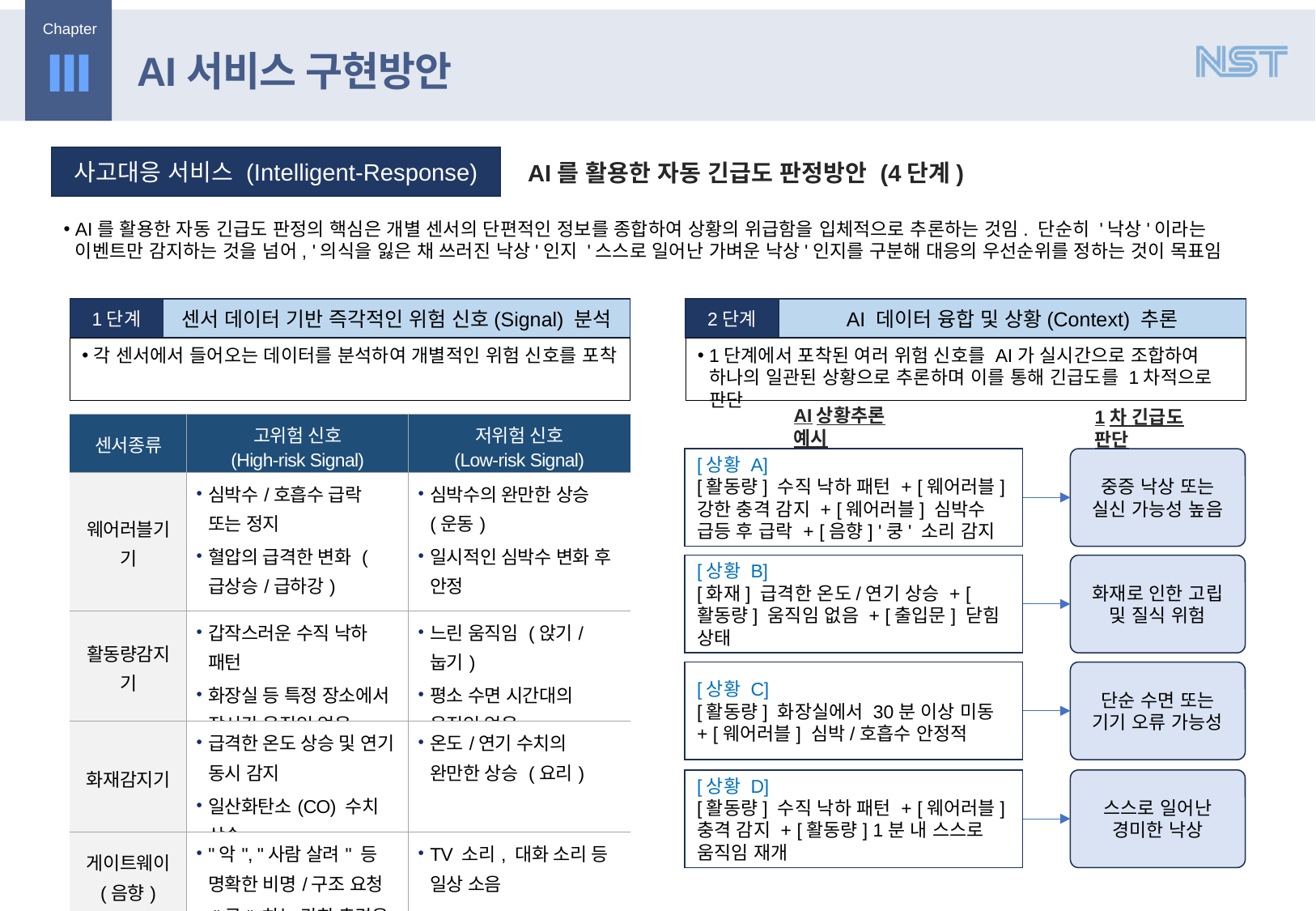

Ⅲ
AI서비스 구현방안
사고대응 서비스 (Intelligent-Response)
AI를 활용한 자동 긴급도 판정방안 (4단계)
AI를 활용한 자동 긴급도 판정의 핵심은 개별 센서의 단편적인 정보를 종합하여 상황의 위급함을 입체적으로 추론하는 것임. 단순히 '낙상'이라는 이벤트만 감지하는 것을 넘어, '의식을 잃은 채 쓰러진 낙상'인지 '스스로 일어난 가벼운 낙상'인지를 구분해 대응의 우선순위를 정하는 것이 목표임
1단계
센서 데이터 기반 즉각적인 위험 신호(Signal) 분석
2단계
AI 데이터 융합 및 상황(Context) 추론
각 센서에서 들어오는 데이터를 분석하여 개별적인 위험 신호를 포착
1단계에서 포착된 여러 위험 신호를 AI가 실시간으로 조합하여 하나의 일관된 상황으로 추론하며 이를 통해 긴급도를 1차적으로 판단
| 센서종류 | 고위험 신호 (High-risk Signal) | 저위험 신호 (Low-risk Signal) |
| --- | --- | --- |
| 웨어러블기기 | 심박수/호흡수 급락 또는 정지 혈압의 급격한 변화 (급상승/급하강) 강한 충격(G-force) 감지 | 심박수의 완만한 상승 (운동) 일시적인 심박수 변화 후 안정 |
| 활동량감지기 | 갑작스러운 수직 낙하 패턴 화장실 등 특정 장소에서 장시간 움직임 없음 | 느린 움직임 (앉기/눕기) 평소 수면 시간대의 움직임 없음 |
| 화재감지기 | 급격한 온도 상승 및 연기 동시 감지 일산화탄소(CO) 수치 상승 | 온도/연기 수치의 완만한 상승 (요리) |
| 게이트웨이 (음향) | "악", "사람 살려" 등 명확한 비명/구조 요청 "쿵" 하는 강한 충격음 | TV 소리, 대화 소리 등 일상 소음 |
AI상황추론 예시
1차 긴급도 판단
[상황 A]
[활동량] 수직 낙하 패턴 + [웨어러블] 강한 충격 감지 + [웨어러블] 심박수 급등 후 급락 + [음향] '쿵' 소리 감지
중증 낙상 또는 실신 가능성 높음
[상황 B]
[화재] 급격한 온도/연기 상승 + [활동량] 움직임 없음 + [출입문] 닫힘 상태
화재로 인한 고립 및 질식 위험
[상황 C]
[활동량] 화장실에서 30분 이상 미동 + [웨어러블] 심박/호흡수 안정적
단순 수면 또는 기기 오류 가능성
[상황 D]
[활동량] 수직 낙하 패턴 + [웨어러블] 충격 감지 + [활동량] 1분 내 스스로 움직임 재개
스스로 일어난 경미한 낙상